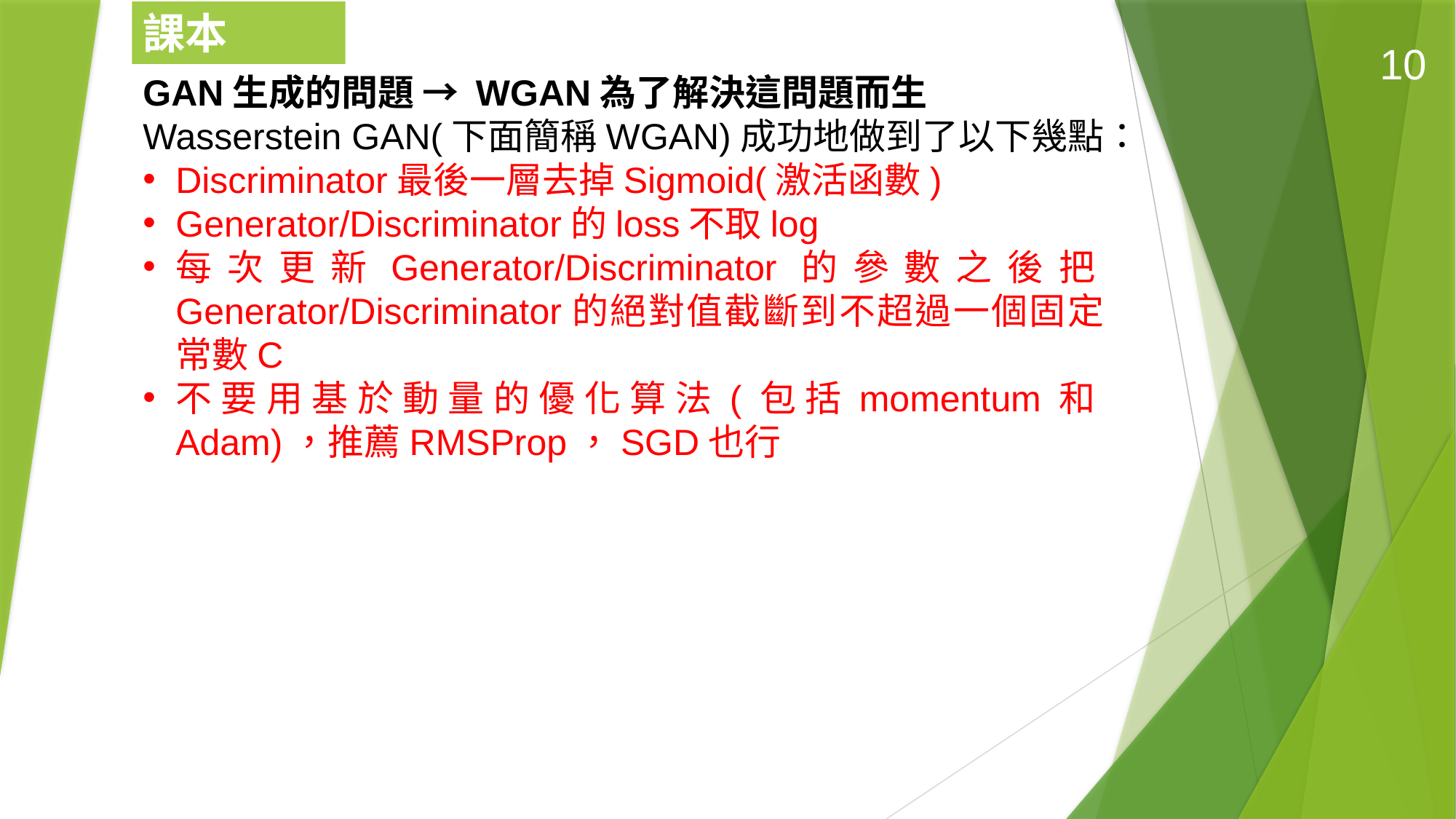

課本P.322
10
GAN生成的問題 → WGAN為了解決這問題而生
Wasserstein GAN(下面簡稱WGAN)成功地做到了以下幾點：
Discriminator最後一層去掉Sigmoid(激活函數)
Generator/Discriminator的loss不取log
每次更新Generator/Discriminator的參數之後把Generator/Discriminator的絕對值截斷到不超過一個固定常數C
不要用基於動量的優化算法(包括momentum和Adam)，推薦RMSProp，SGD也行